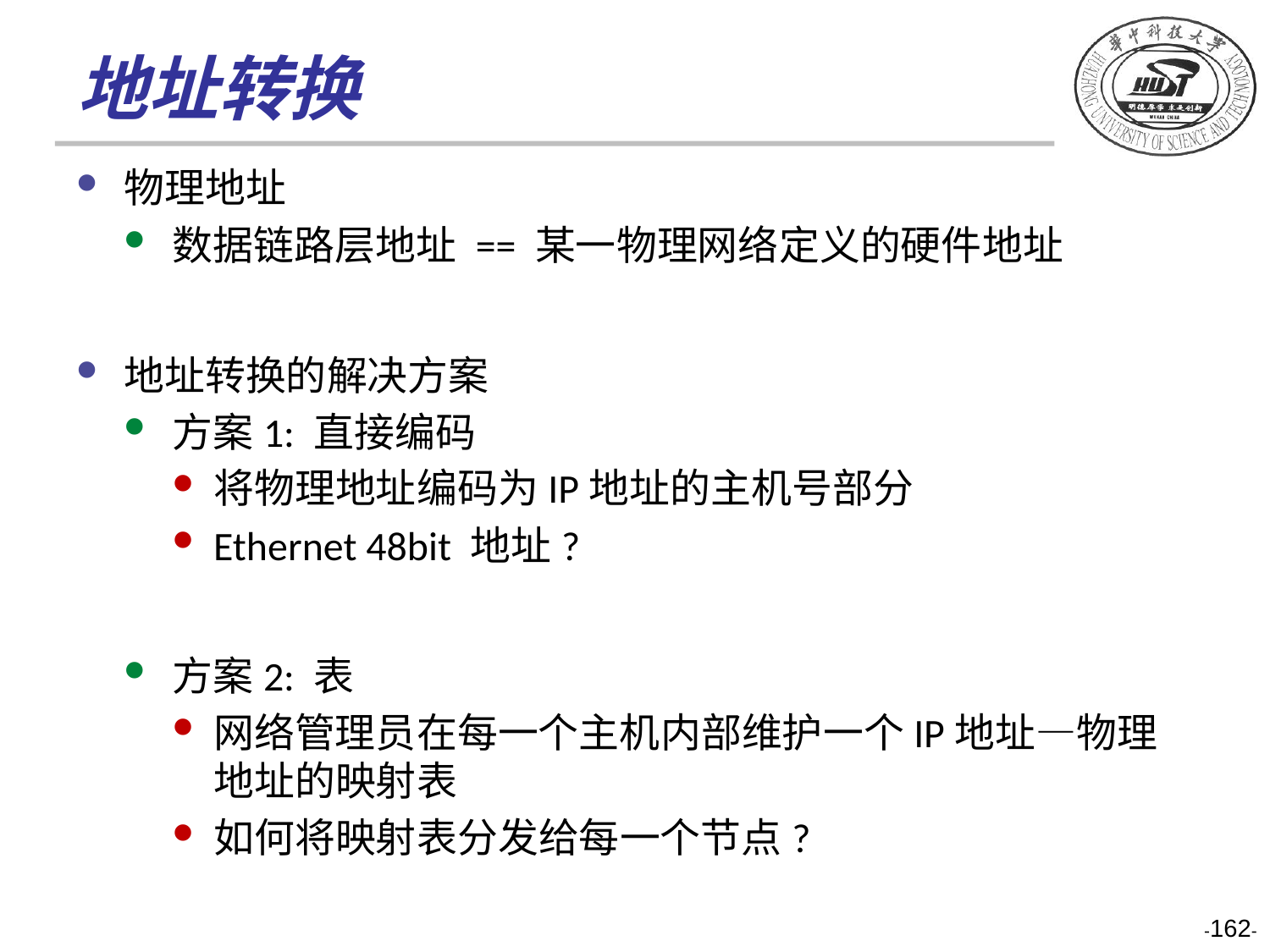

# 地址转换
物理地址
数据链路层地址 == 某一物理网络定义的硬件地址

地址转换的解决方案
方案1: 直接编码
将物理地址编码为IP地址的主机号部分
Ethernet 48bit 地址?

方案2: 表
网络管理员在每一个主机内部维护一个IP地址—物理地址的映射表
如何将映射表分发给每一个节点?

-162-